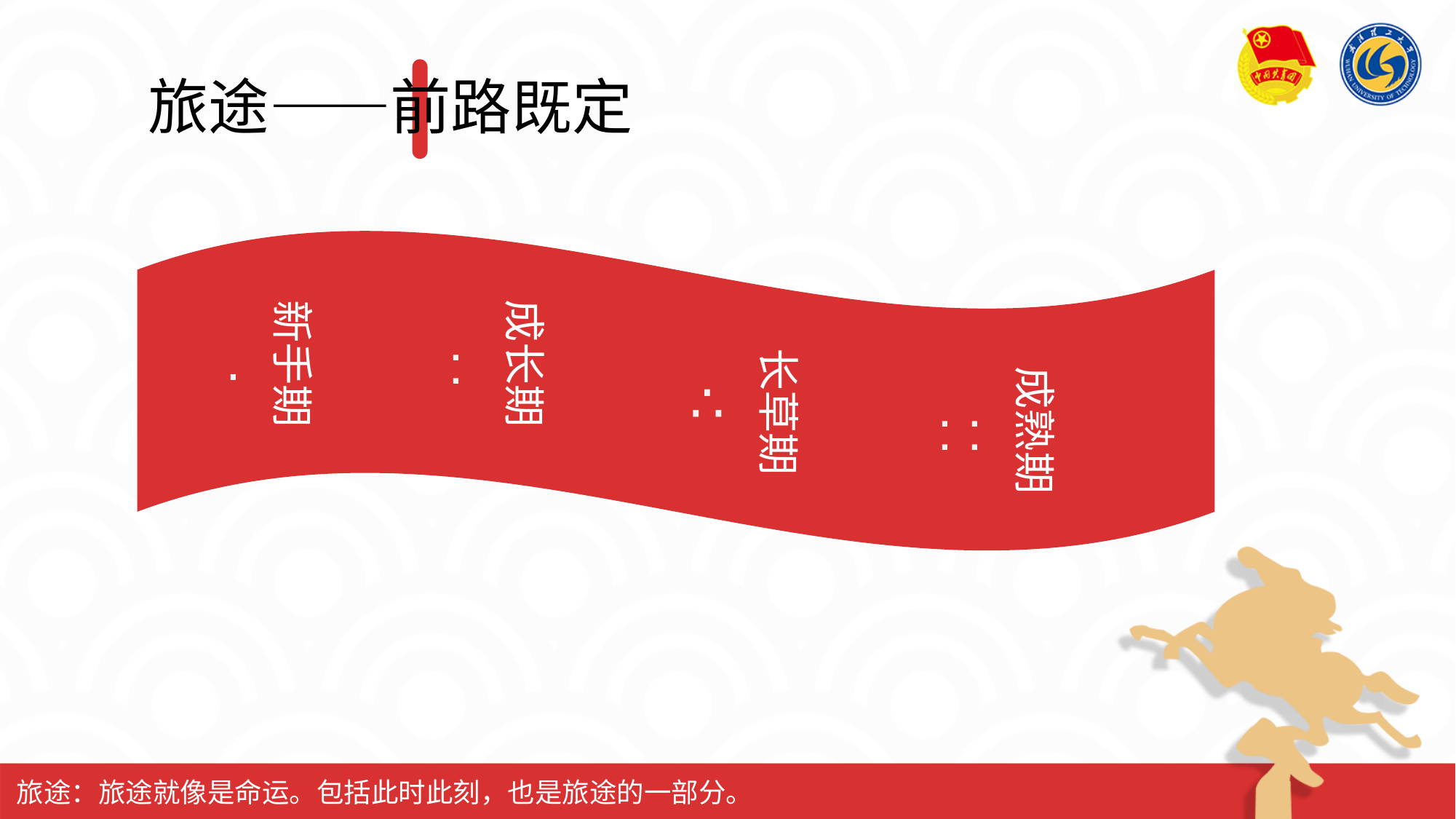

# 旅途——前路既定

成长期
:
新手期
.
长草期
∴
成熟期
: :
旅途：旅途就像是命运。包括此时此刻，也是旅途的一部分。